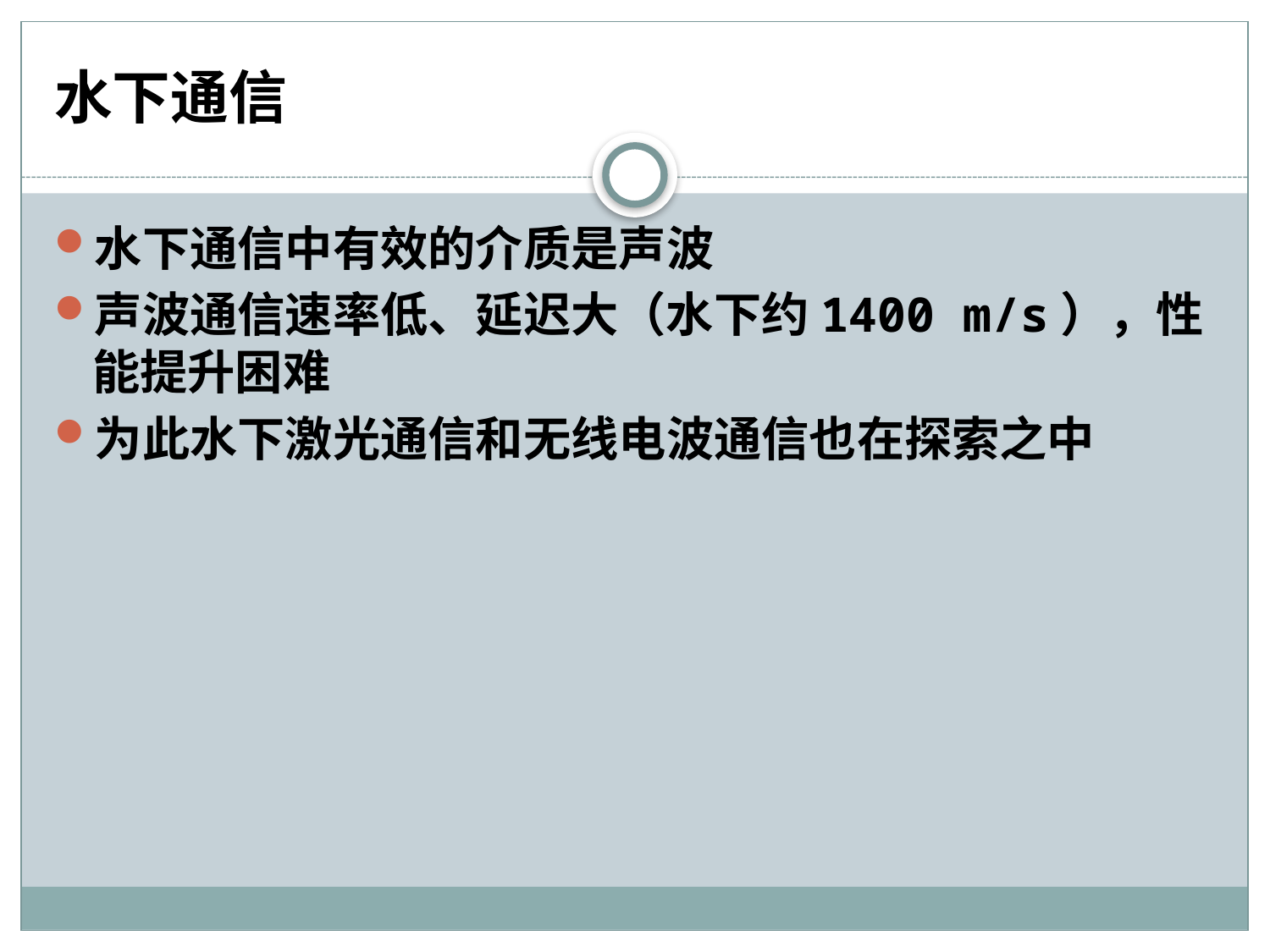

# 水下通信
水下通信中有效的介质是声波
声波通信速率低、延迟大（水下约1400 m/s），性能提升困难
为此水下激光通信和无线电波通信也在探索之中